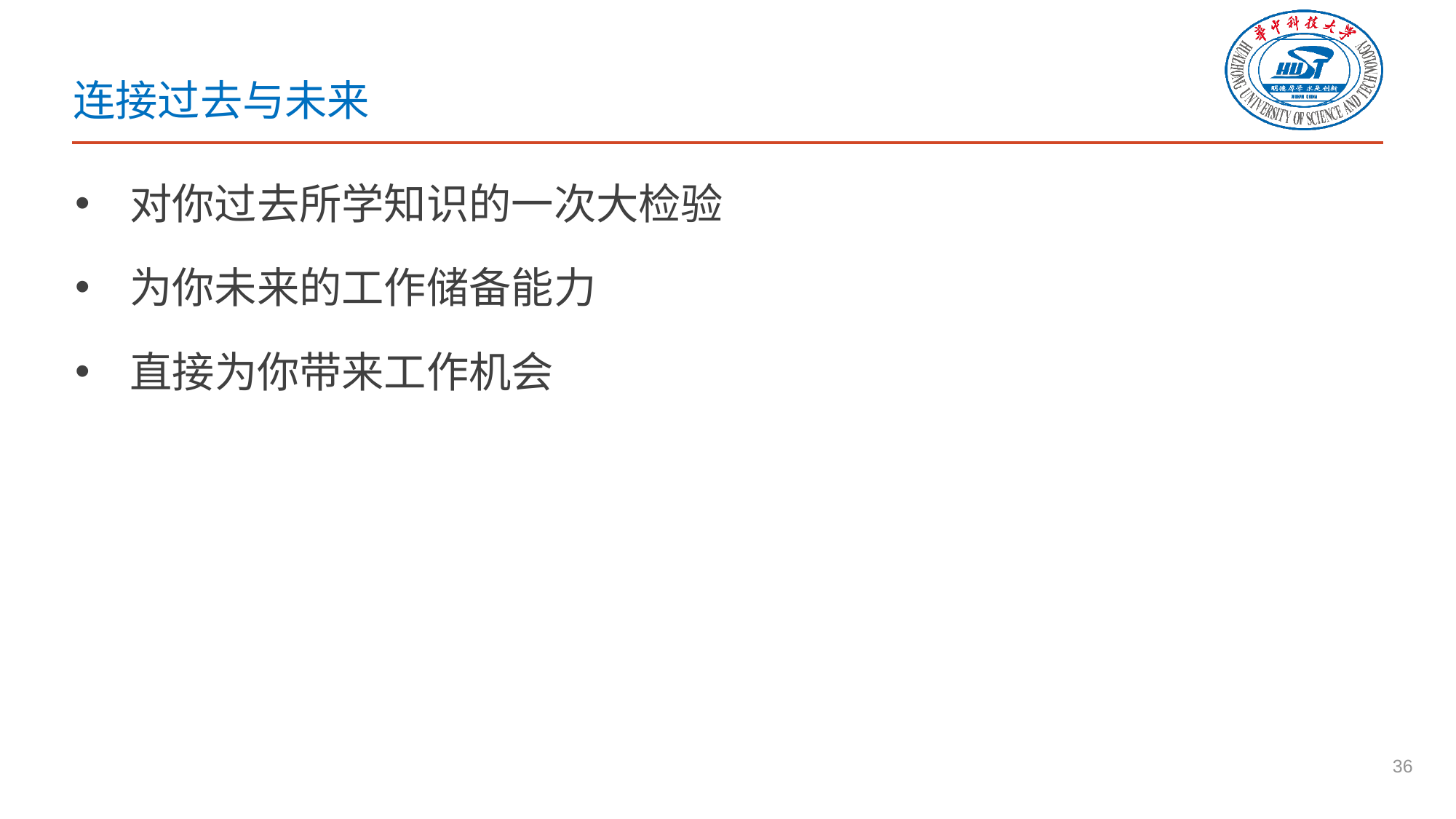

# 连接过去与未来
对你过去所学知识的一次大检验
为你未来的工作储备能力
直接为你带来工作机会
36